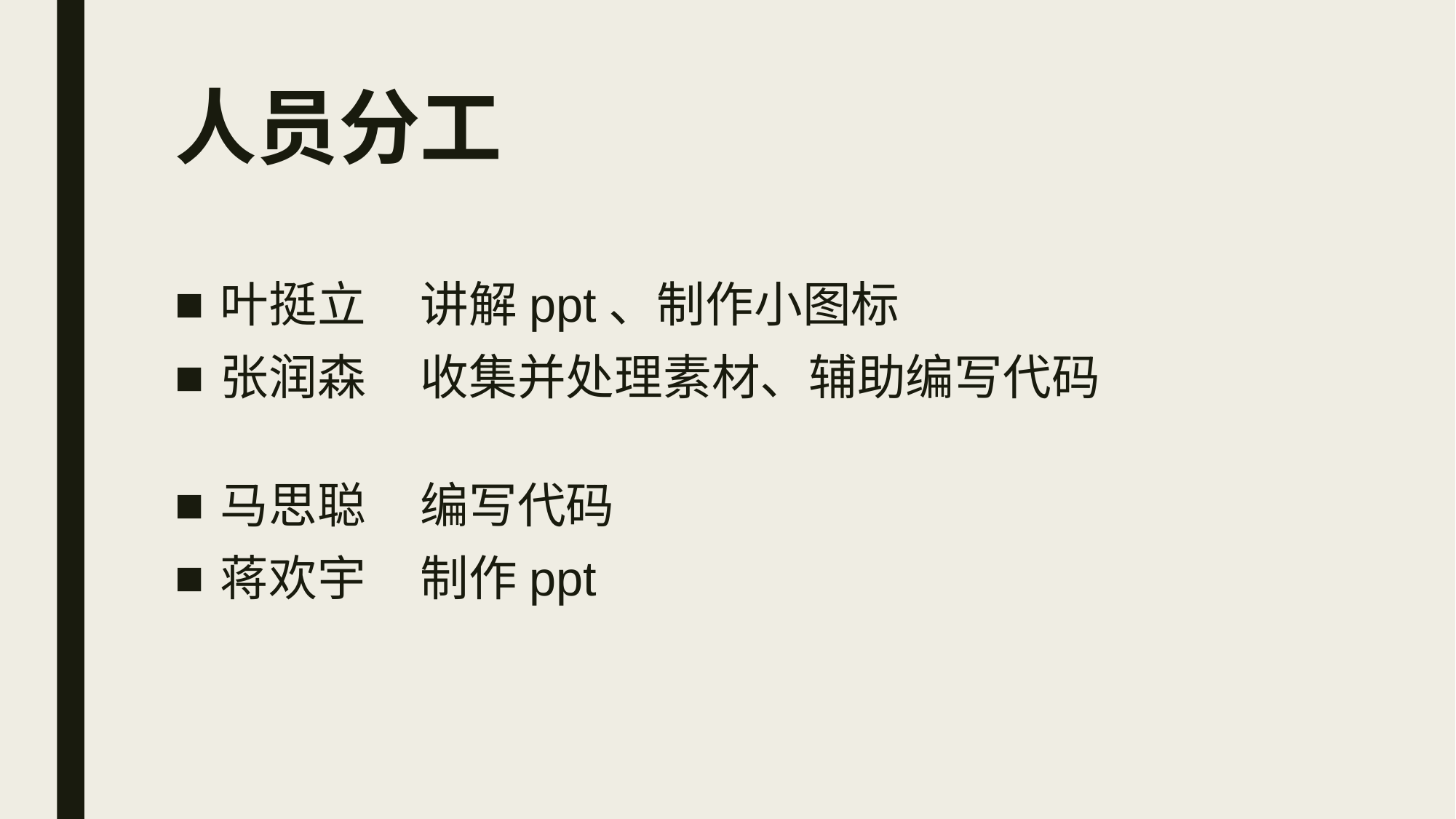

# 人员分工
叶挺立     讲解ppt、制作小图标
张润森     收集并处理素材、辅助编写代码
马思聪     编写代码
蒋欢宇     制作ppt